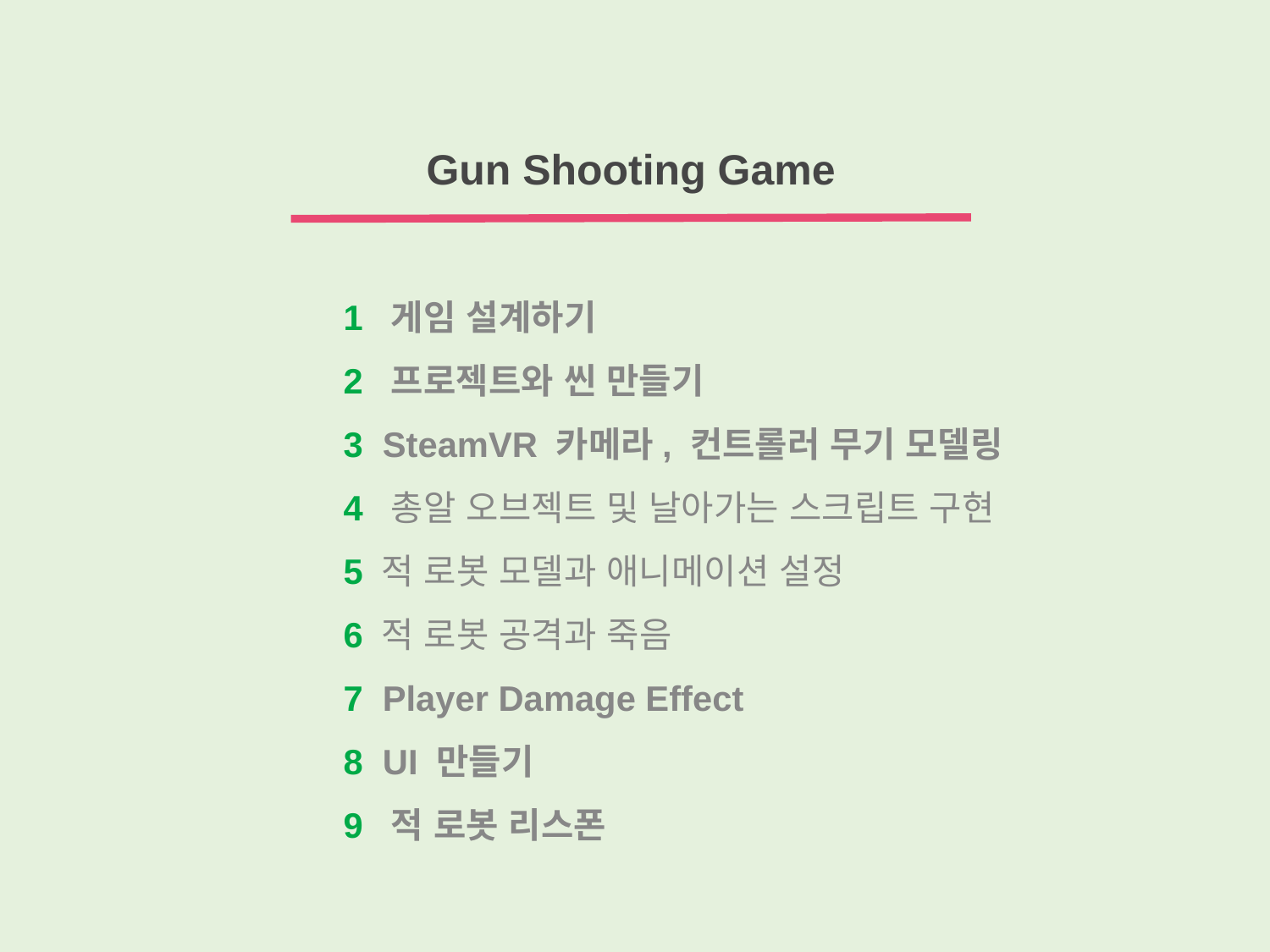

Gun Shooting Game
1  게임 설계하기
2  프로젝트와 씬 만들기
3  SteamVR 카메라, 컨트롤러 무기 모델링
4  총알 오브젝트 및 날아가는 스크립트 구현
5 적 로봇 모델과 애니메이션 설정
6 적 로봇 공격과 죽음
7  Player Damage Effect
8  UI 만들기
9  적 로봇 리스폰